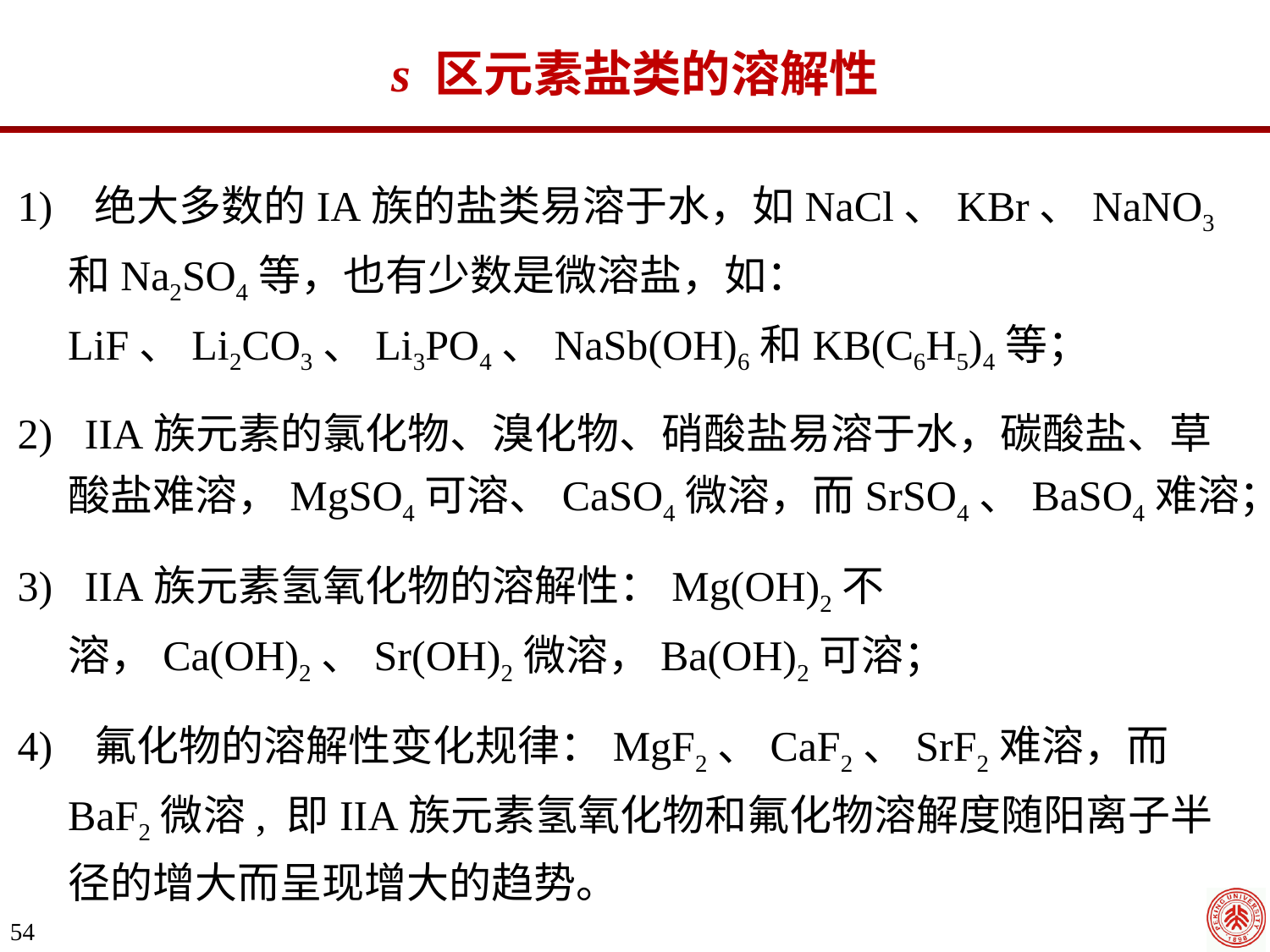

s 区元素盐类的溶解性

1)   绝大多数的IA族的盐类易溶于水，如NaCl、KBr、NaNO3和Na2SO4等，也有少数是微溶盐，如：LiF、Li2CO3、Li3PO4、NaSb(OH)6和KB(C6H5)4等；
2)   IIA族元素的氯化物、溴化物、硝酸盐易溶于水，碳酸盐、草酸盐难溶，MgSO4可溶、CaSO4微溶，而SrSO4、BaSO4难溶；
3)   IIA族元素氢氧化物的溶解性：Mg(OH)2不溶，Ca(OH)2、Sr(OH)2微溶，Ba(OH)2可溶；
4)   氟化物的溶解性变化规律：MgF2、CaF2、SrF2难溶，而BaF2微溶, 即IIA族元素氢氧化物和氟化物溶解度随阳离子半径的增大而呈现增大的趋势。
54